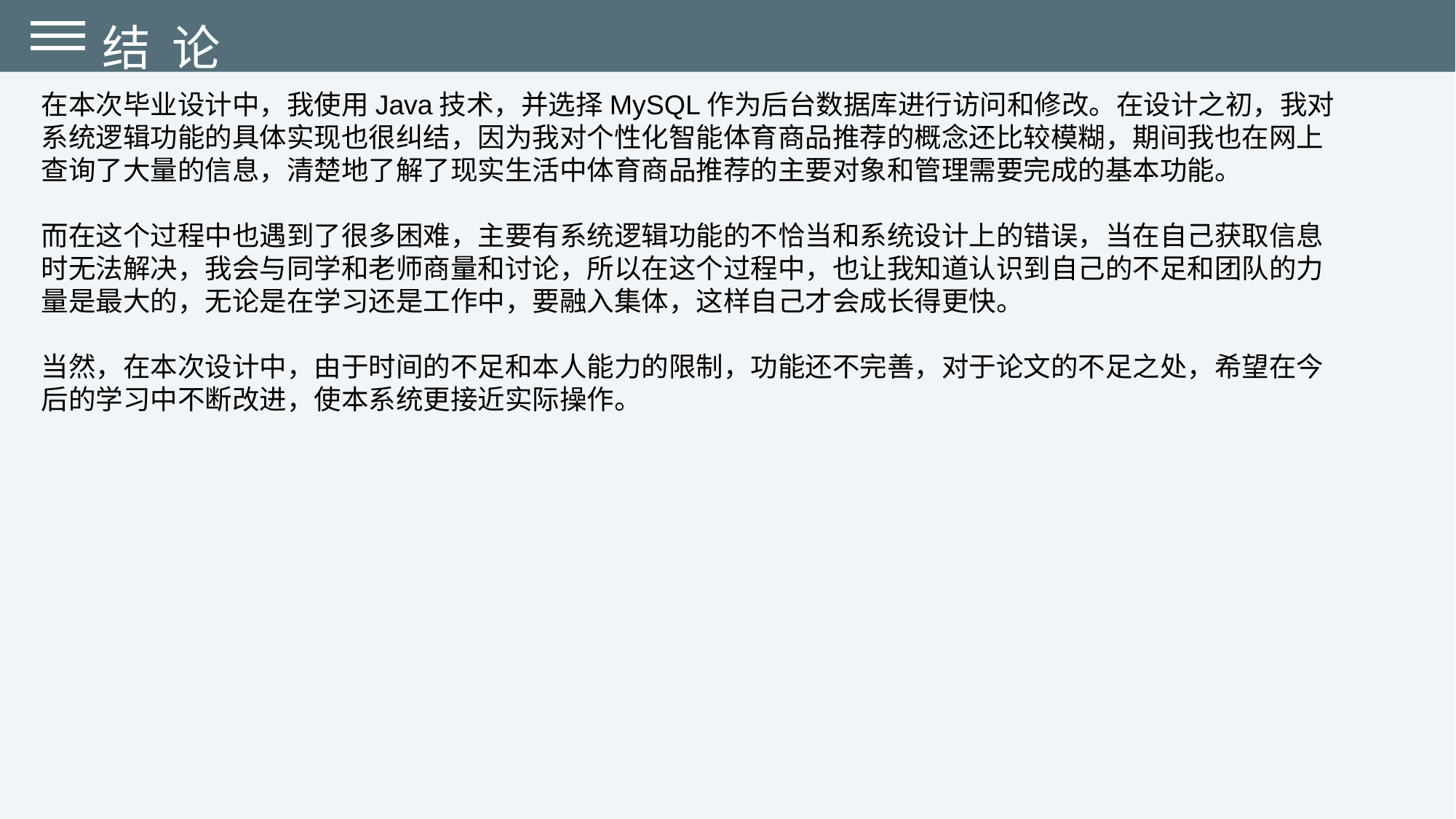

结  论
在本次毕业设计中，我使用Java技术，并选择MySQL作为后台数据库进行访问和修改。在设计之初，我对系统逻辑功能的具体实现也很纠结，因为我对个性化智能体育商品推荐的概念还比较模糊，期间我也在网上查询了大量的信息，清楚地了解了现实生活中体育商品推荐的主要对象和管理需要完成的基本功能。

而在这个过程中也遇到了很多困难，主要有系统逻辑功能的不恰当和系统设计上的错误，当在自己获取信息时无法解决，我会与同学和老师商量和讨论，所以在这个过程中，也让我知道认识到自己的不足和团队的力量是最大的，无论是在学习还是工作中，要融入集体，这样自己才会成长得更快。

当然，在本次设计中，由于时间的不足和本人能力的限制，功能还不完善，对于论文的不足之处，希望在今后的学习中不断改进，使本系统更接近实际操作。